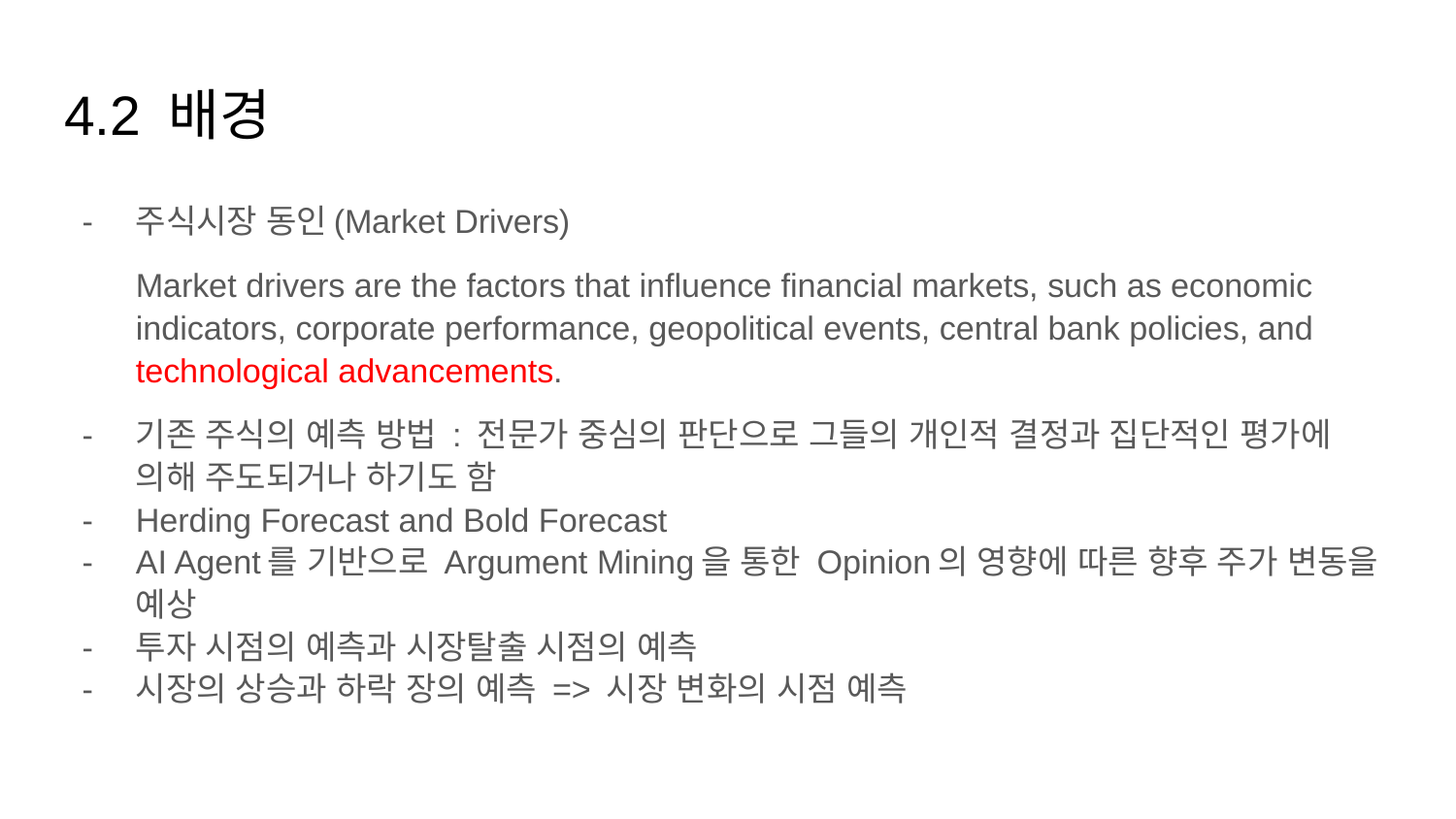

# 4.2 배경
주식시장 동인(Market Drivers)
Market drivers are the factors that influence financial markets, such as economic indicators, corporate performance, geopolitical events, central bank policies, and technological advancements.
기존 주식의 예측 방법 : 전문가 중심의 판단으로 그들의 개인적 결정과 집단적인 평가에 의해 주도되거나 하기도 함
Herding Forecast and Bold Forecast
AI Agent를 기반으로 Argument Mining을 통한 Opinion의 영향에 따른 향후 주가 변동을 예상
투자 시점의 예측과 시장탈출 시점의 예측
시장의 상승과 하락 장의 예측 => 시장 변화의 시점 예측